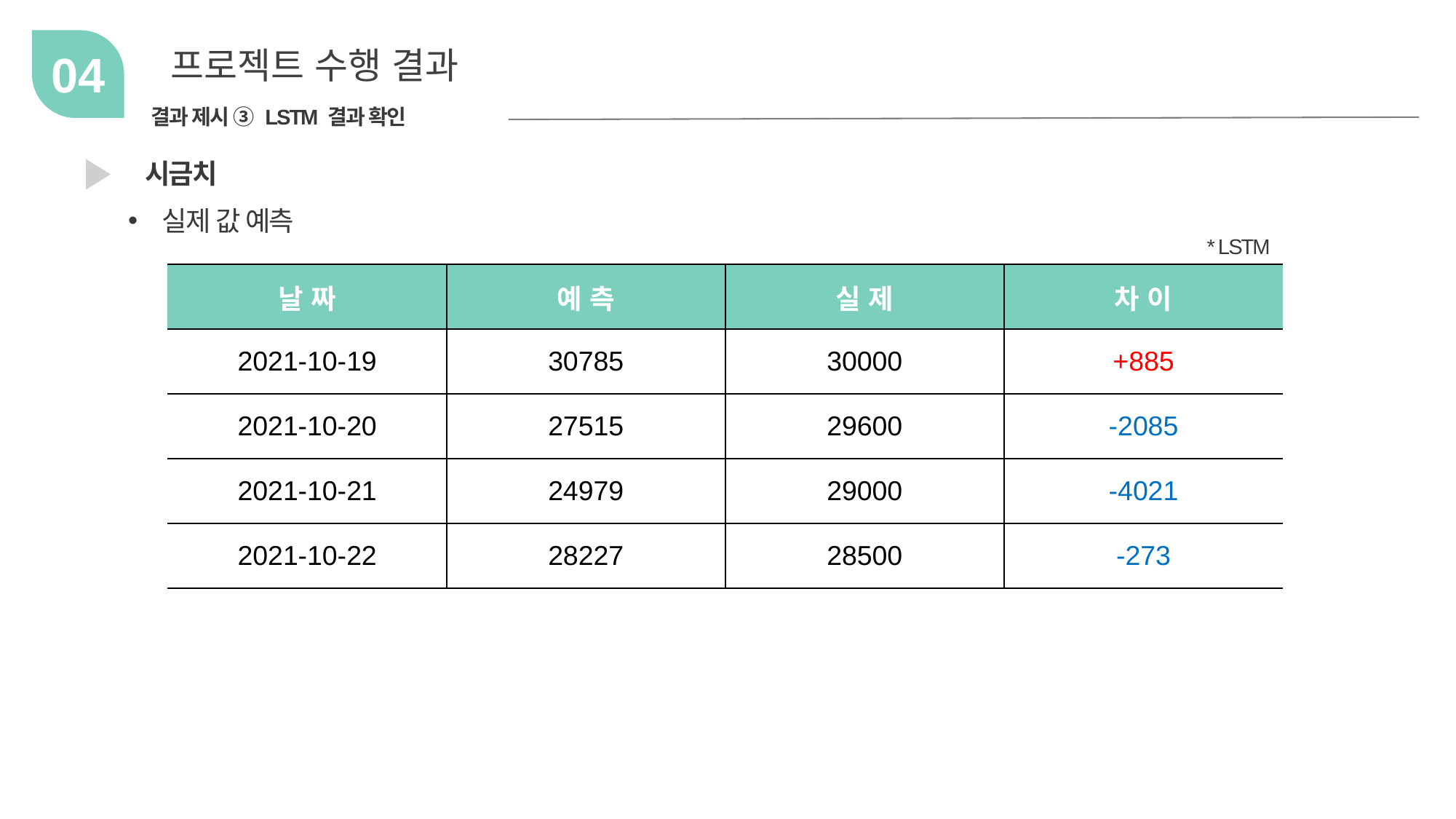

프로젝트 수행 결과
04
결과 제시 ③ LSTM 결과 확인
▶
시금치
실제 값 예측
* LSTM
| 날 짜 | 예 측 | 실 제 | 차 이 |
| --- | --- | --- | --- |
| 2021-10-19 | 30785 | 30000 | +885 |
| 2021-10-20 | 27515 | 29600 | -2085 |
| 2021-10-21 | 24979 | 29000 | -4021 |
| 2021-10-22 | 28227 | 28500 | -273 |